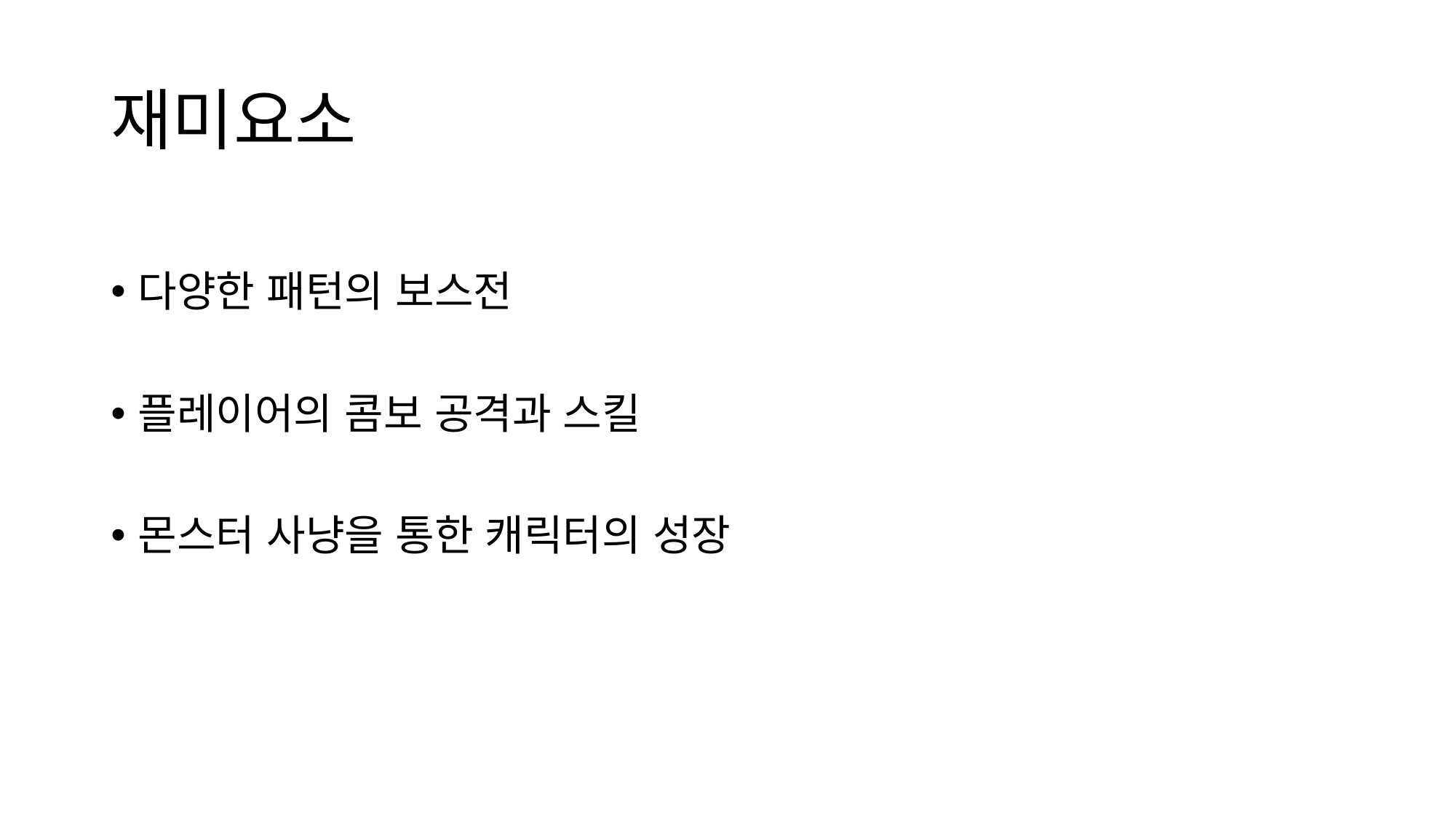

# 재미요소
다양한 패턴의 보스전

플레이어의 콤보 공격과 스킬

몬스터 사냥을 통한 캐릭터의 성장